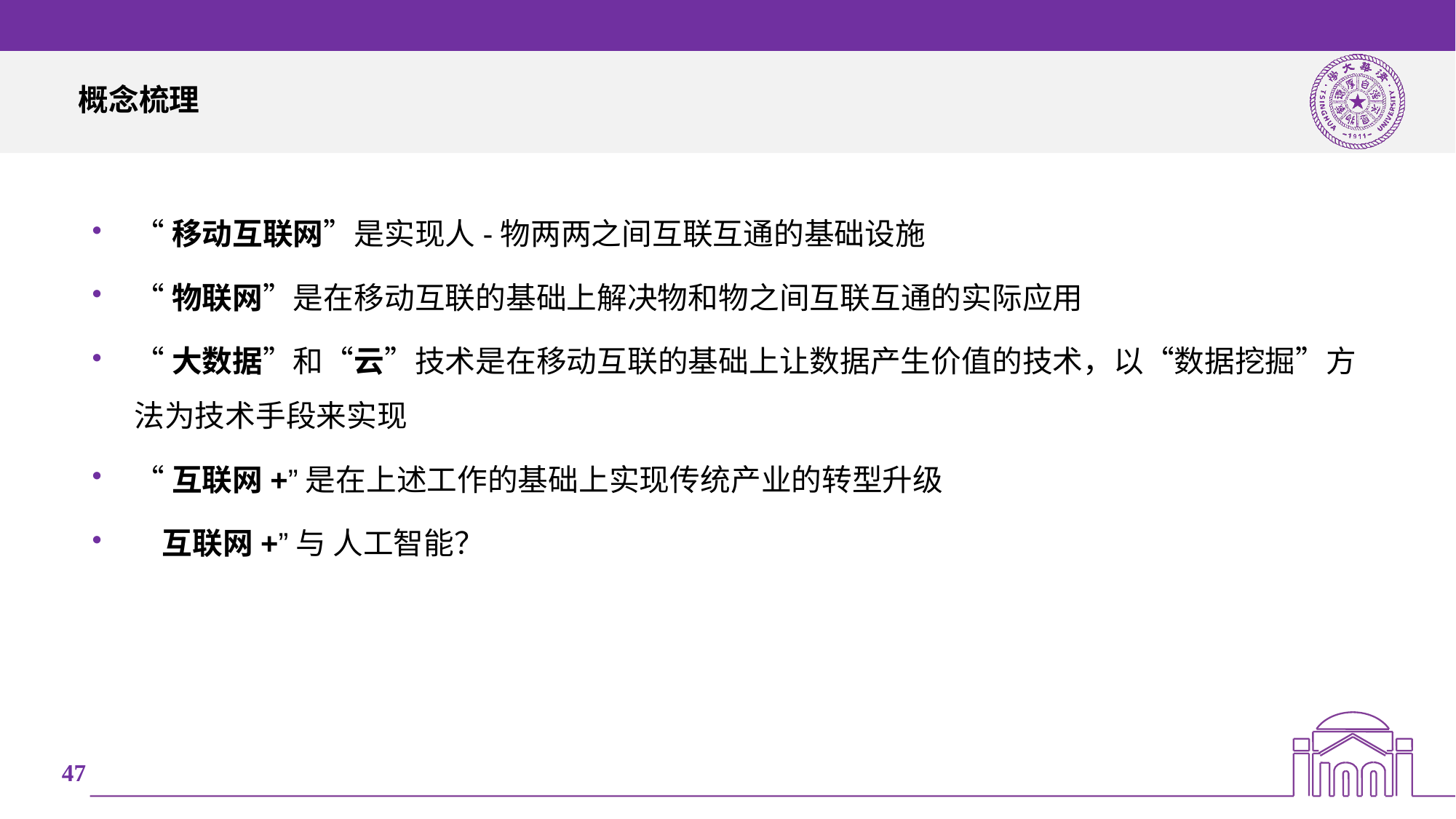

# 概念梳理
“移动互联网”是实现人-物两两之间互联互通的基础设施
“物联网”是在移动互联的基础上解决物和物之间互联互通的实际应用
“大数据”和“云”技术是在移动互联的基础上让数据产生价值的技术，以“数据挖掘”方法为技术手段来实现
“互联网+”是在上述工作的基础上实现传统产业的转型升级
   互联网+”与 人工智能？